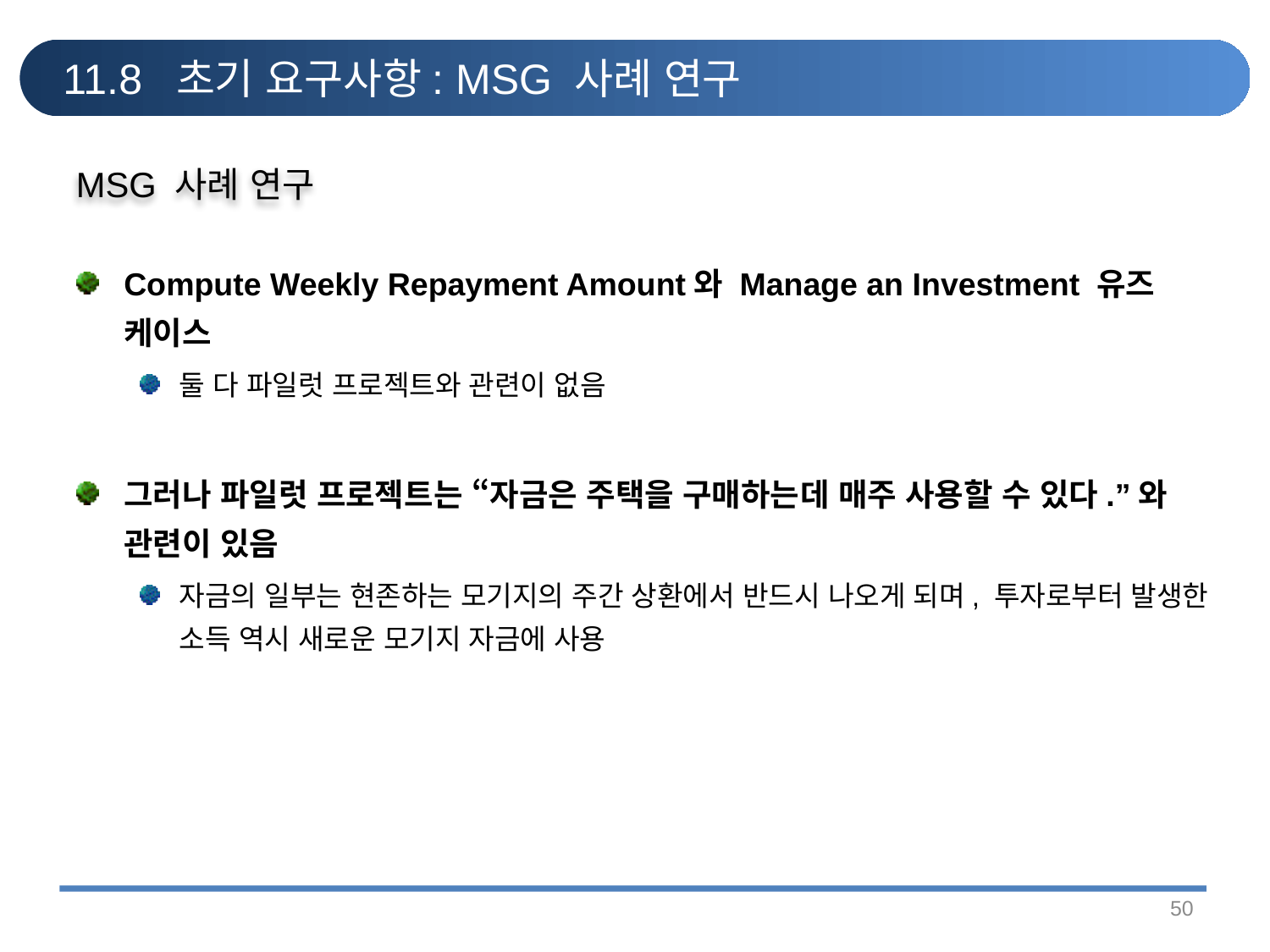

# 11.8  초기 요구사항: MSG 사례 연구
MSG 사례 연구
Compute Weekly Repayment Amount와 Manage an Investment 유즈 케이스
둘 다 파일럿 프로젝트와 관련이 없음

그러나 파일럿 프로젝트는 “자금은 주택을 구매하는데 매주 사용할 수 있다.”와 관련이 있음
자금의 일부는 현존하는 모기지의 주간 상환에서 반드시 나오게 되며, 투자로부터 발생한 소득 역시 새로운 모기지 자금에 사용

50